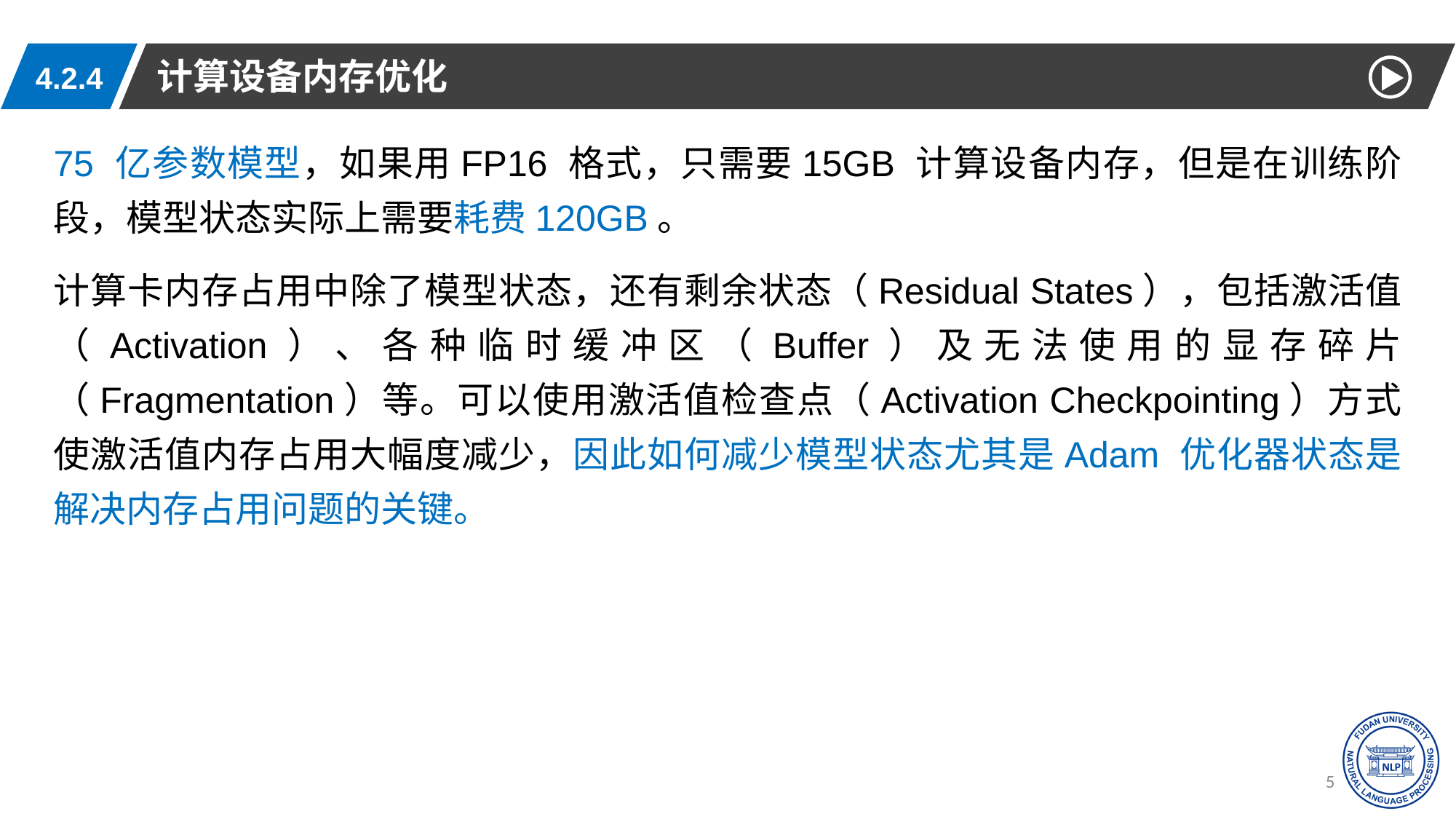

计算设备内存优化
4.2.4

75 亿参数模型，如果用FP16 格式，只需要15GB 计算设备内存，但是在训练阶段，模型状态实际上需要耗费120GB。
计算卡内存占用中除了模型状态，还有剩余状态（Residual States），包括激活值（Activation）、各种临时缓冲区（Buffer）及无法使用的显存碎片（Fragmentation）等。可以使用激活值检查点（Activation Checkpointing）方式使激活值内存占用大幅度减少，因此如何减少模型状态尤其是Adam 优化器状态是解决内存占用问题的关键。
55